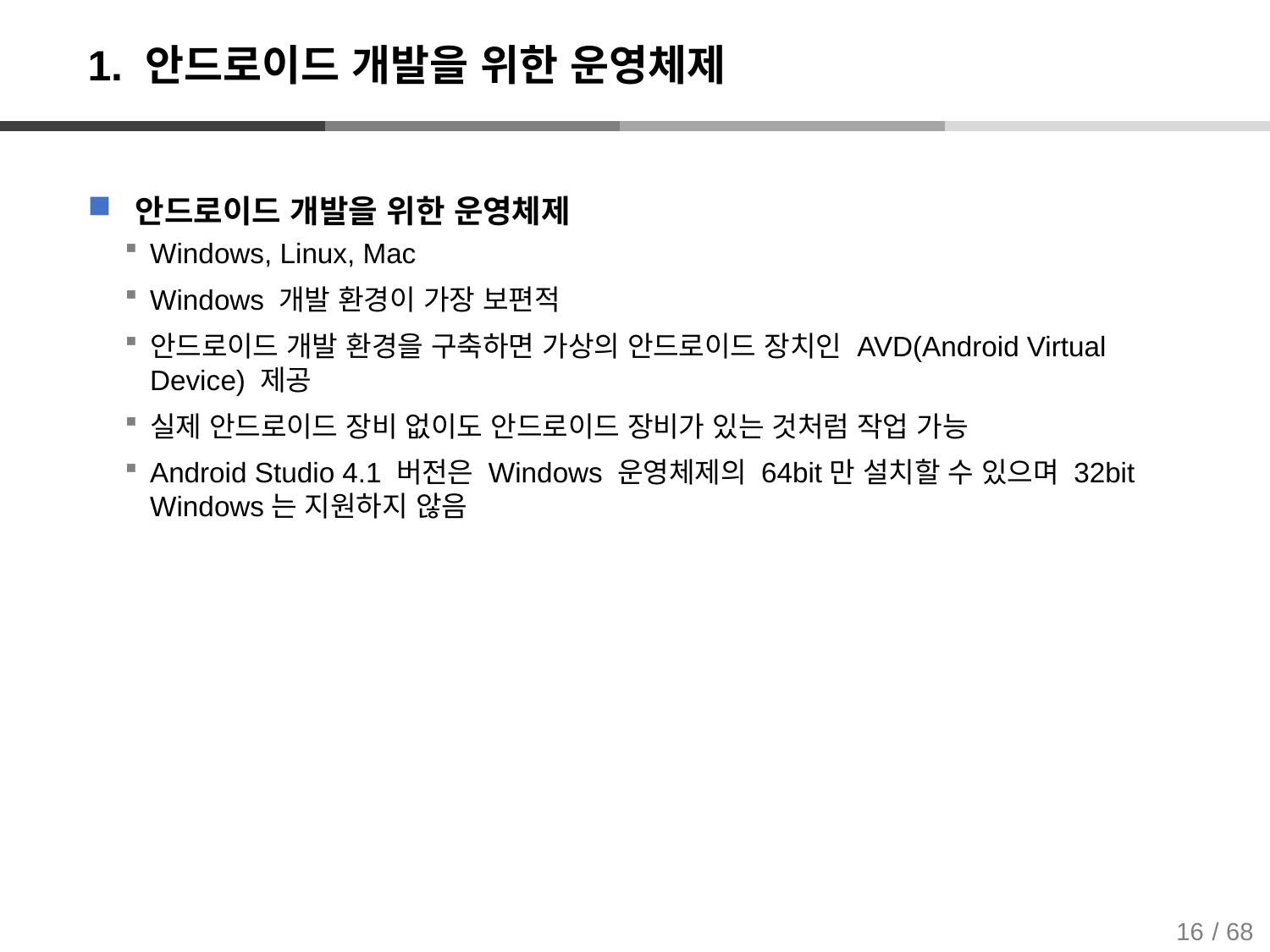

# 1. 안드로이드 개발을 위한 운영체제
안드로이드 개발을 위한 운영체제
Windows, Linux, Mac
Windows 개발 환경이 가장 보편적
안드로이드 개발 환경을 구축하면 가상의 안드로이드 장치인 AVD(Android Virtual Device) 제공
실제 안드로이드 장비 없이도 안드로이드 장비가 있는 것처럼 작업 가능
Android Studio 4.1 버전은 Windows 운영체제의 64bit만 설치할 수 있으며 32bit Windows는 지원하지 않음